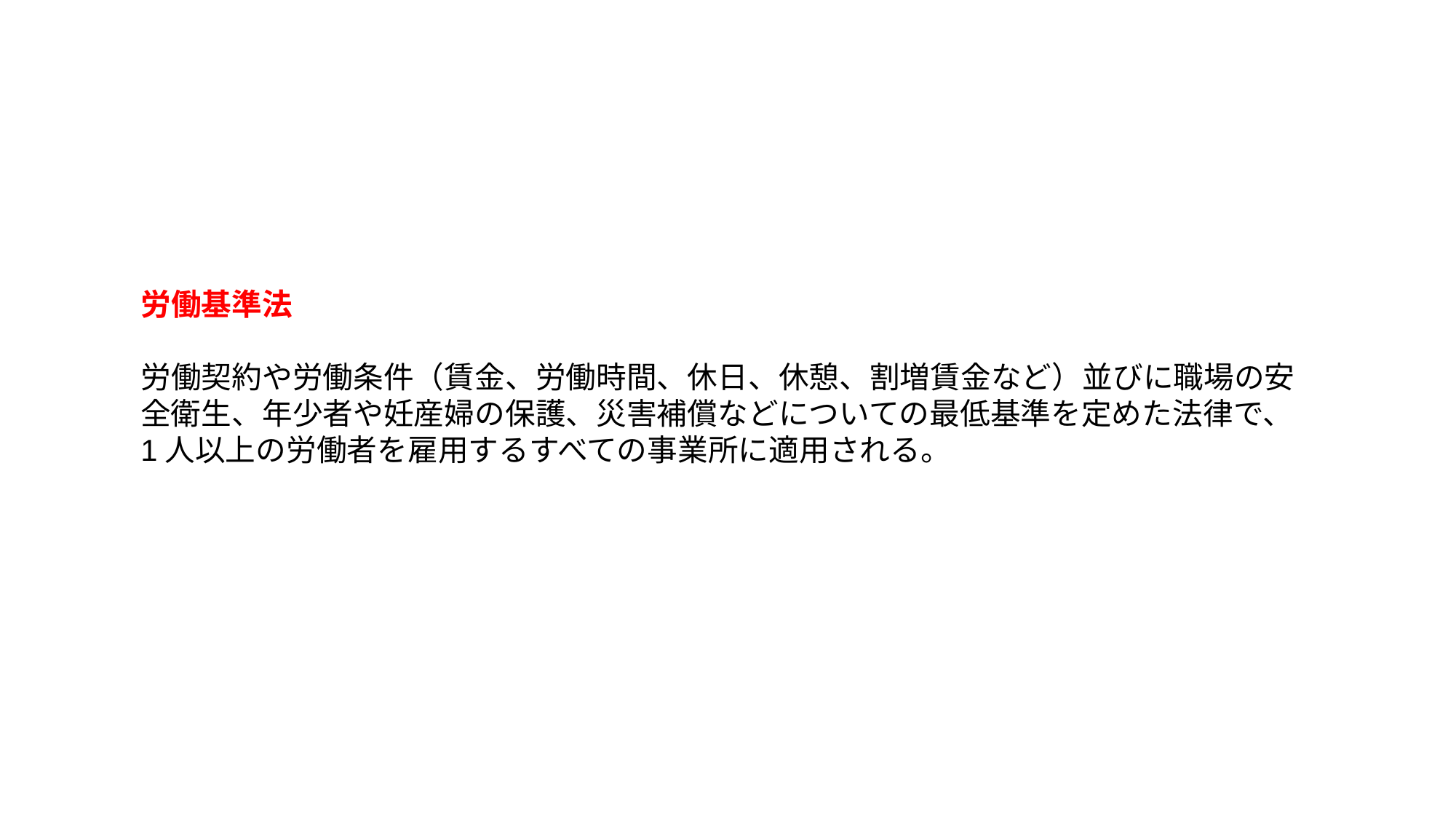

労働基準法

労働契約や労働条件（賃金、労働時間、休日、休憩、割増賃金など）並びに職場の安全衛生、年少者や妊産婦の保護、災害補償などについての最低基準を定めた法律で、1人以上の労働者を雇用するすべての事業所に適用される。